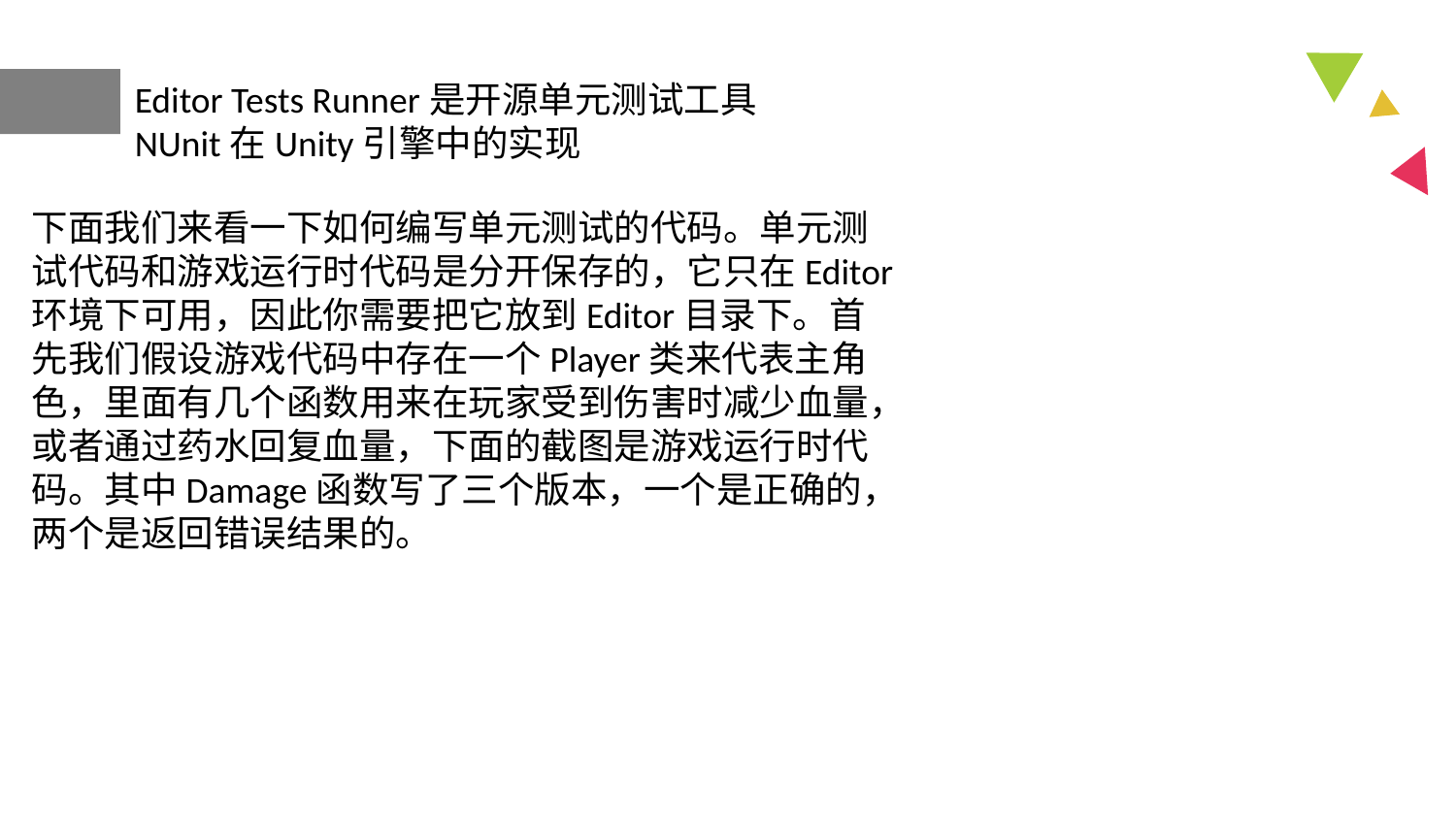

Editor Tests Runner是开源单元测试工具NUnit在Unity引擎中的实现

下面我们来看一下如何编写单元测试的代码。单元测试代码和游戏运行时代码是分开保存的，它只在Editor环境下可用，因此你需要把它放到Editor目录下。首先我们假设游戏代码中存在一个Player类来代表主角色，里面有几个函数用来在玩家受到伤害时减少血量，或者通过药水回复血量，下面的截图是游戏运行时代码。其中Damage函数写了三个版本，一个是正确的，两个是返回错误结果的。